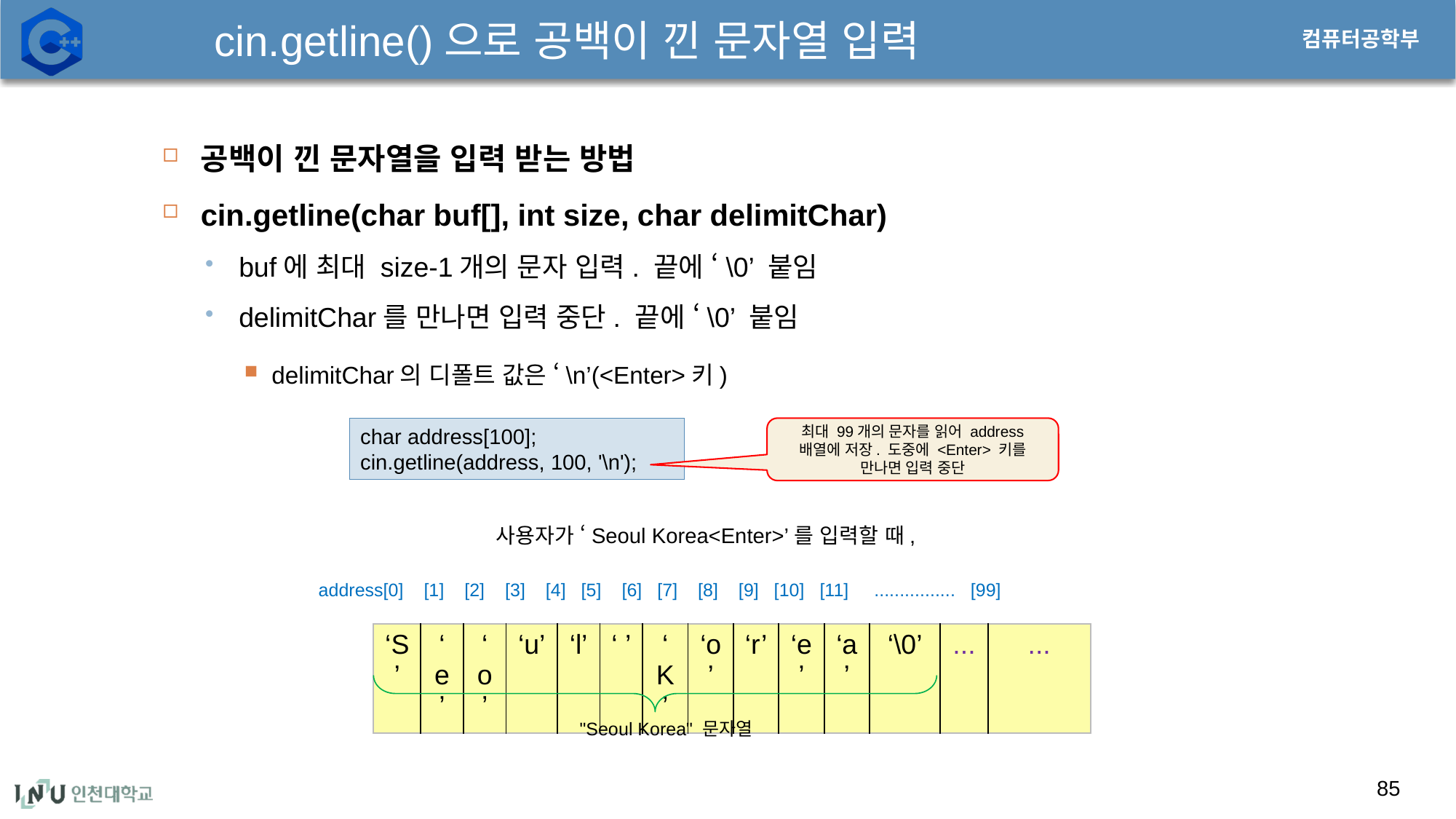

# cin.getline()으로 공백이 낀 문자열 입력
85
공백이 낀 문자열을 입력 받는 방법
cin.getline(char buf[], int size, char delimitChar)
buf에 최대 size-1개의 문자 입력. 끝에 ‘\0’ 붙임
delimitChar를 만나면 입력 중단. 끝에 ‘\0’ 붙임
delimitChar의 디폴트 값은 ‘\n’(<Enter>키)

char address[100];
cin.getline(address, 100, '\n');
최대 99개의 문자를 읽어 address 배열에 저장. 도중에 <Enter> 키를 만나면 입력 중단
사용자가 ‘Seoul Korea<Enter>’를 입력할 때,
address[0]    [1]    [2]    [3]    [4]   [5]    [6]   [7]    [8]    [9]   [10]   [11]     ................   [99]
| ‘S’ | ‘e’ | ‘o’ | ‘u’ | ‘l’ | ‘ ’ | ‘K’ | ‘o’ | ‘r’ | ‘e’ | ‘a’ | ‘\0’ | ... | ... |
| --- | --- | --- | --- | --- | --- | --- | --- | --- | --- | --- | --- | --- | --- |
"Seoul Korea" 문자열